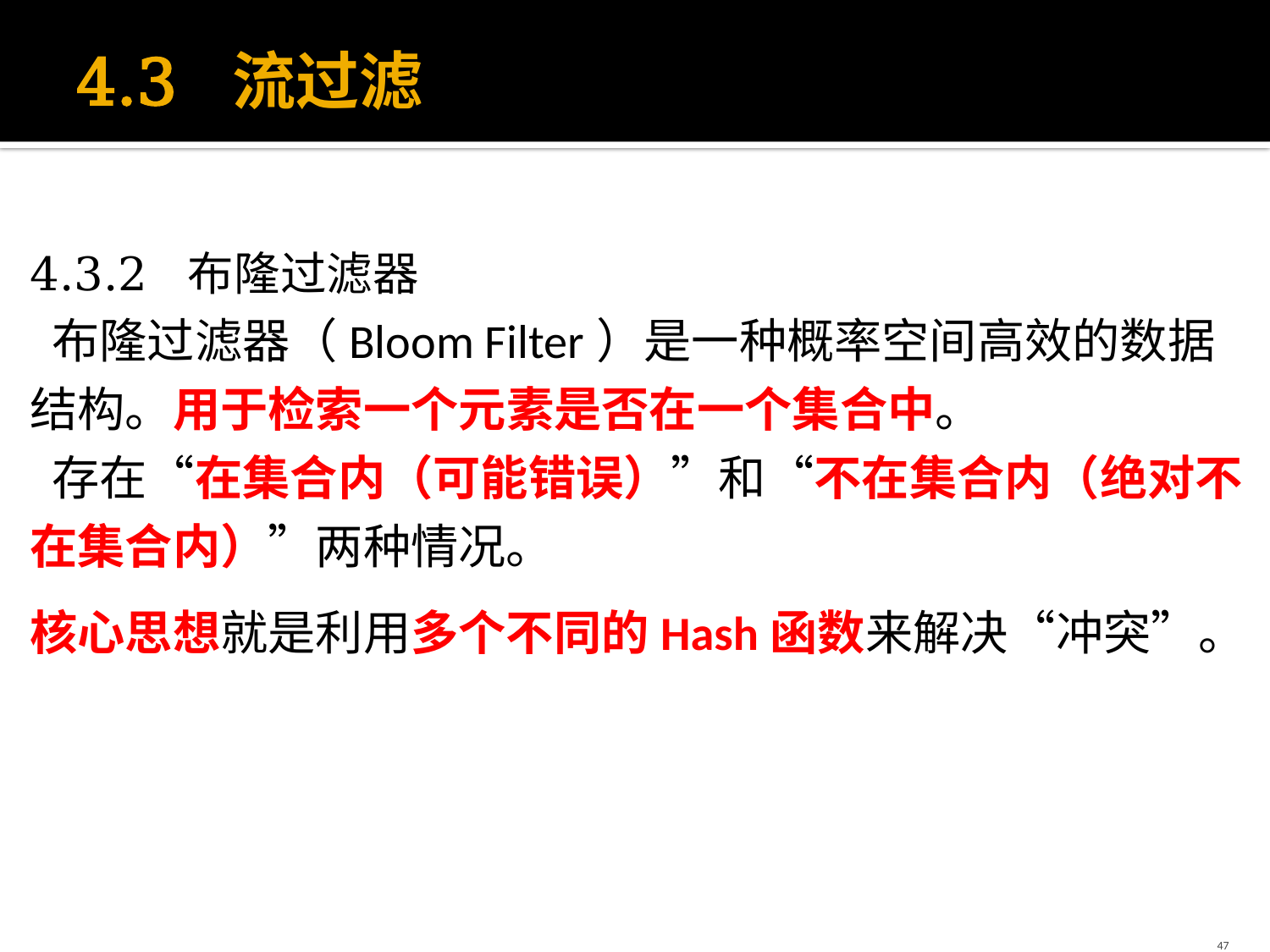

# 4.3  流过滤
4.3.2  布隆过滤器
 布隆过滤器（Bloom Filter）是一种概率空间高效的数据结构。用于检索一个元素是否在一个集合中。
 存在“在集合内（可能错误）”和“不在集合内（绝对不在集合内）”两种情况。
核心思想就是利用多个不同的Hash函数来解决“冲突”。

47